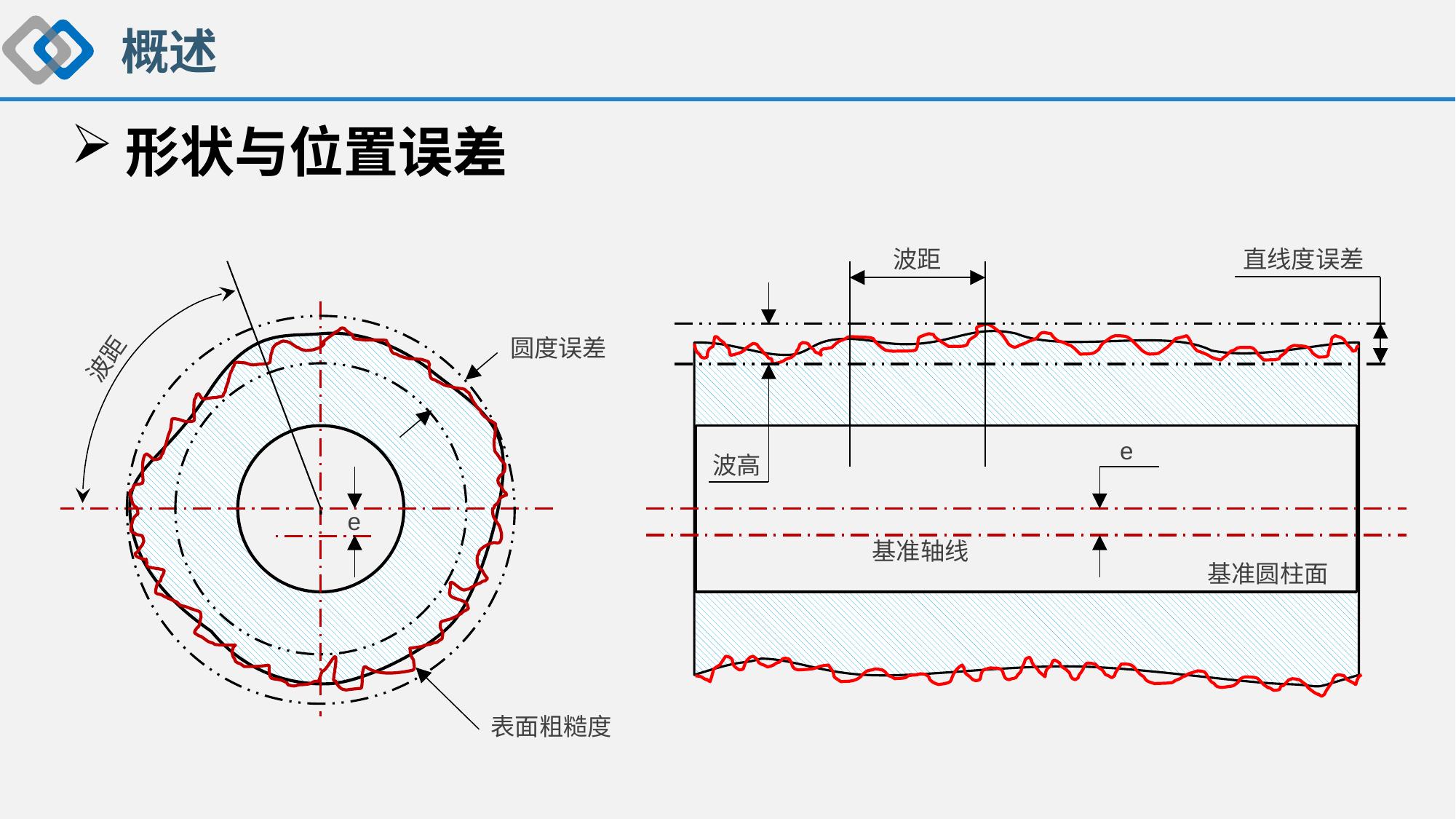

概述
形状与位置误差
波距
直线度误差
·

·

圆度误差
波距
e
波高
e
基准轴线
基准圆柱面
表面粗糙度